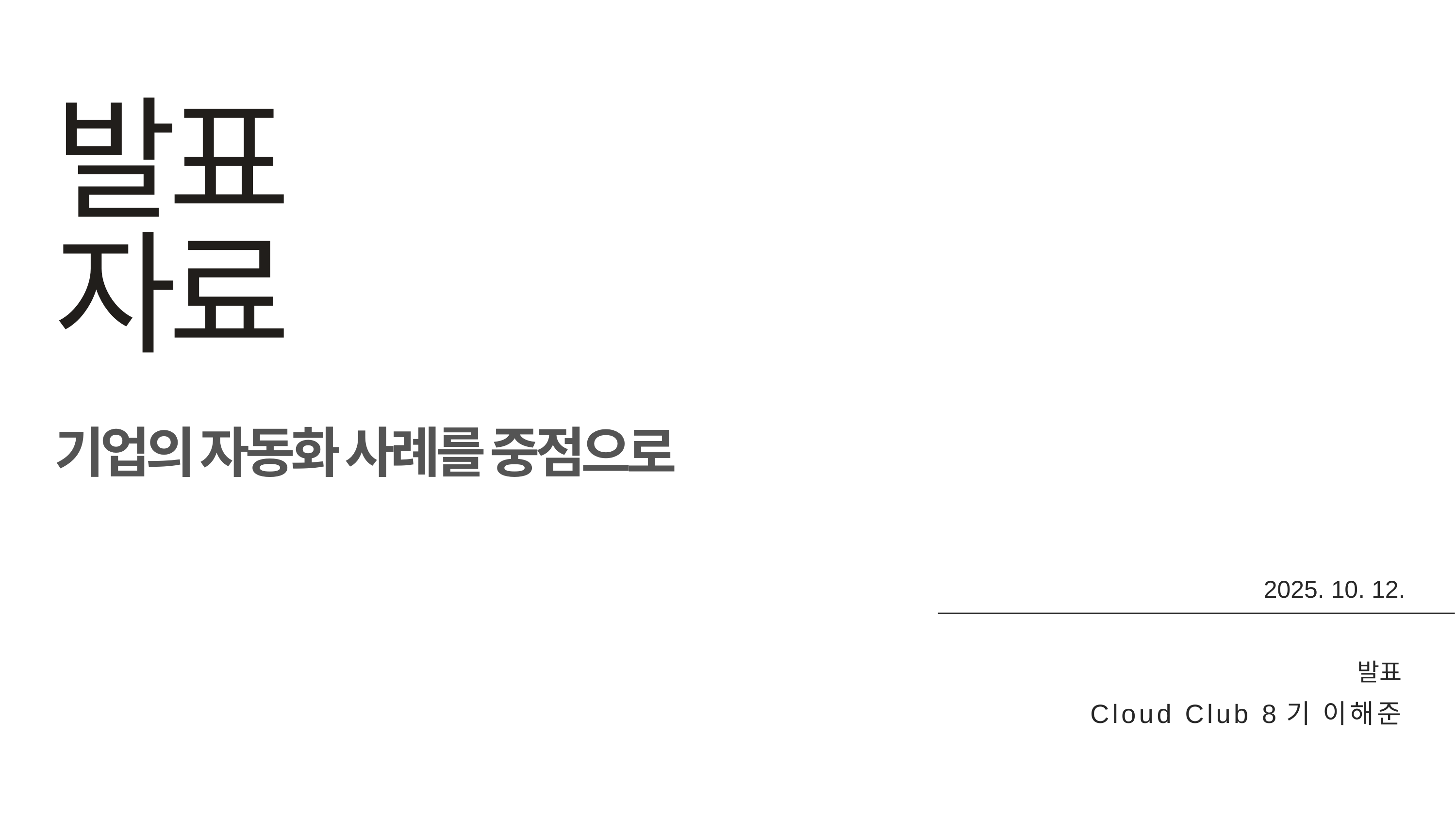

발표
자료
기업의 자동화 사례를 중점으로
2025. 10. 12.

발표
Cloud Club 8기 이해준